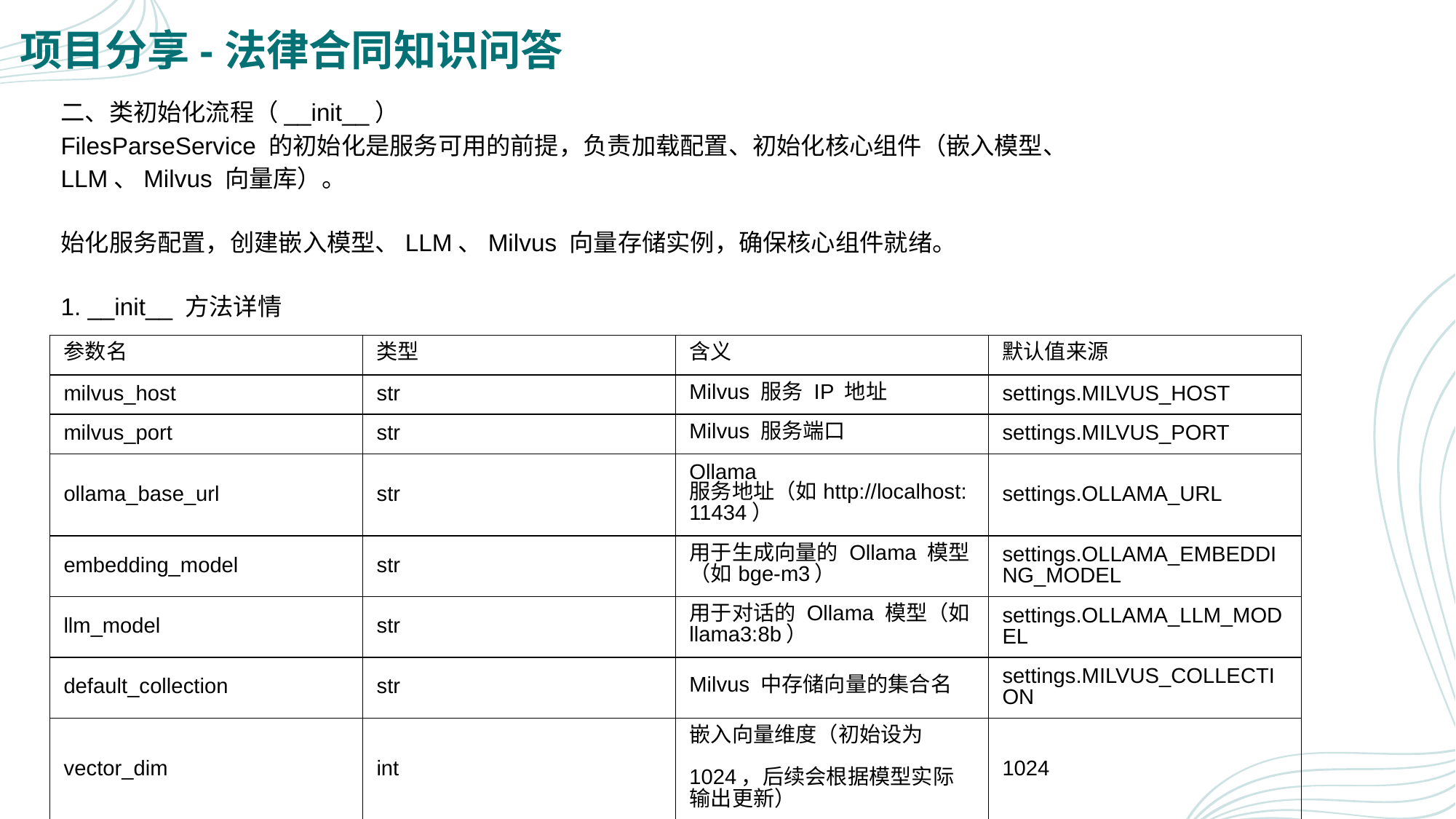

# 项目分享-法律合同知识问答
二、类初始化流程（__init__）
FilesParseService 的初始化是服务可用的前提，负责加载配置、初始化核心组件（嵌入模型、
LLM、Milvus 向量库）。
始化服务配置，创建嵌入模型、LLM、Milvus 向量存储实例，确保核心组件就绪。
1. __init__ 方法详情
| 参数名 | 类型 | 含义 | 默认值来源 |
| --- | --- | --- | --- |
| milvus\_host | str | Milvus 服务 IP 地址 | settings.MILVUS\_HOST |
| milvus\_port | str | Milvus 服务端口 | settings.MILVUS\_PORT |
| ollama\_base\_url | str | Ollama 服务地址（如http://localhost:11434） | settings.OLLAMA\_URL |
| embedding\_model | str | 用于生成向量的 Ollama 模型（如bge-m3） | settings.OLLAMA\_EMBEDDING\_MODEL |
| llm\_model | str | 用于对话的 Ollama 模型（如llama3:8b） | settings.OLLAMA\_LLM\_MODEL |
| default\_collection | str | Milvus 中存储向量的集合名 | settings.MILVUS\_COLLECTION |
| vector\_dim | int | 嵌入向量维度（初始设为 1024，后续会根据模型实际输出更新） | 1024 |